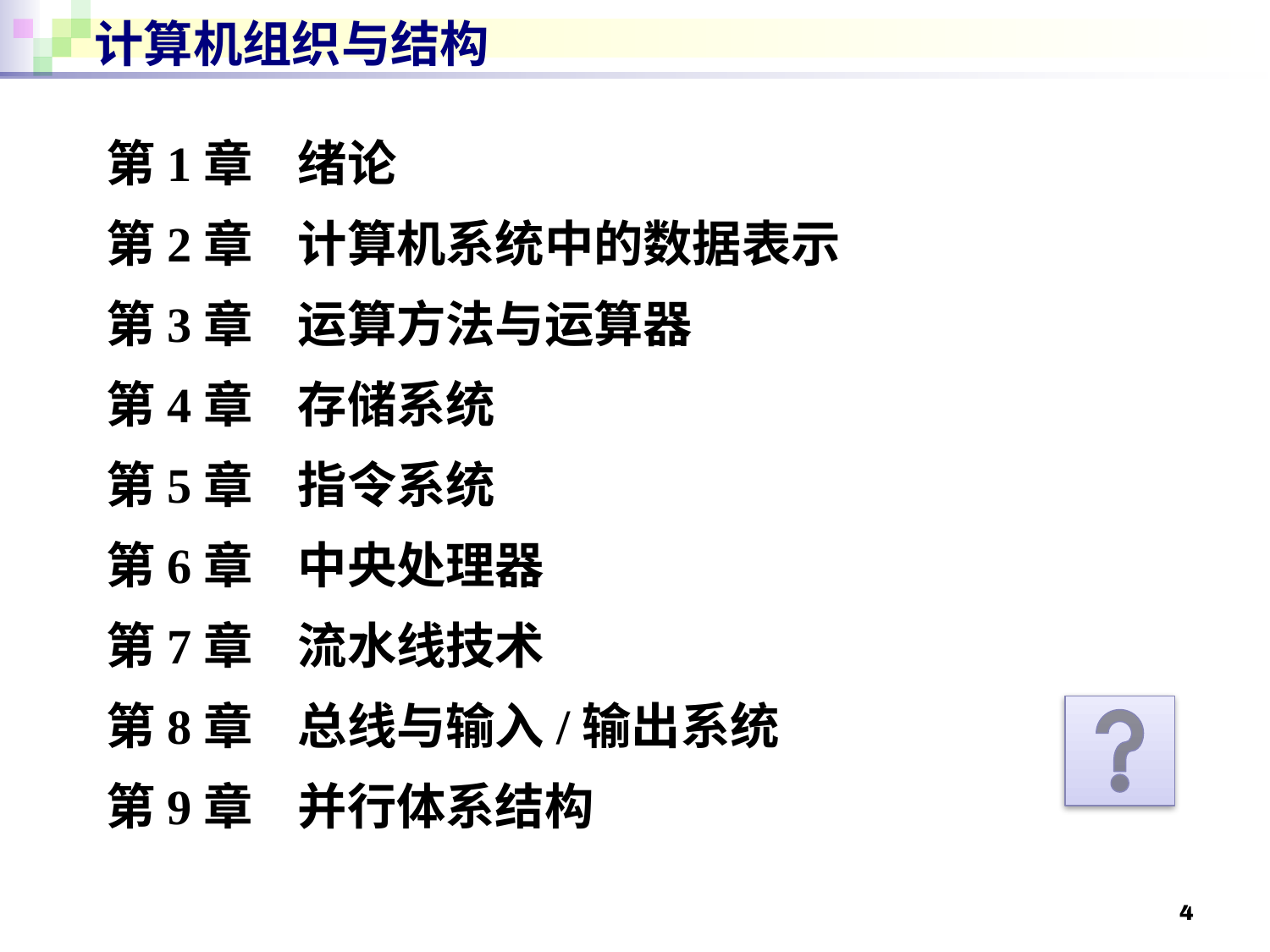

# 计算机组织与结构
第1章    绪论
第2章    计算机系统中的数据表示
第3章    运算方法与运算器
第4章    存储系统
第5章    指令系统
第6章    中央处理器
第7章    流水线技术
第8章    总线与输入/输出系统
第9章    并行体系结构

4